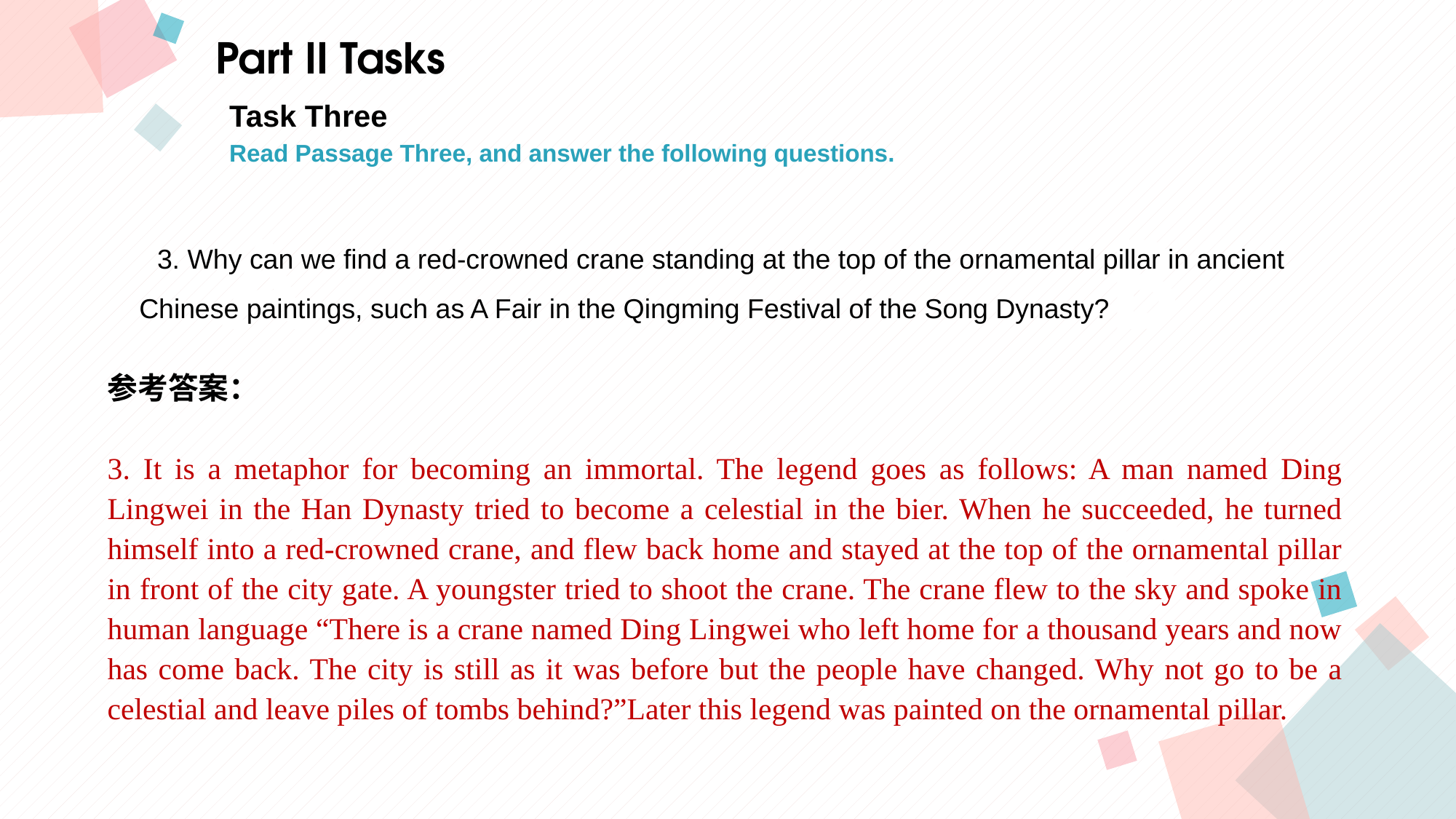

Part II Tasks
Task Three

Read Passage Three, and answer the following questions.
A
B
   3. Why can we find a red-crowned crane standing at the top of the ornamental pillar in ancient
Chinese paintings, such as A Fair in the Qingming Festival of the Song Dynasty?
参考答案：

3. It is a metaphor for becoming an immortal. The legend goes as follows: A man named Ding Lingwei in the Han Dynasty tried to become a celestial in the bier. When he succeeded, he turned himself into a red-crowned crane, and flew back home and stayed at the top of the ornamental pillar in front of the city gate. A youngster tried to shoot the crane. The crane flew to the sky and spoke in human language “There is a crane named Ding Lingwei who left home for a thousand years and now has come back. The city is still as it was before but the people have changed. Why not go to be a celestial and leave piles of tombs behind?”Later this legend was painted on the ornamental pillar.
C
D